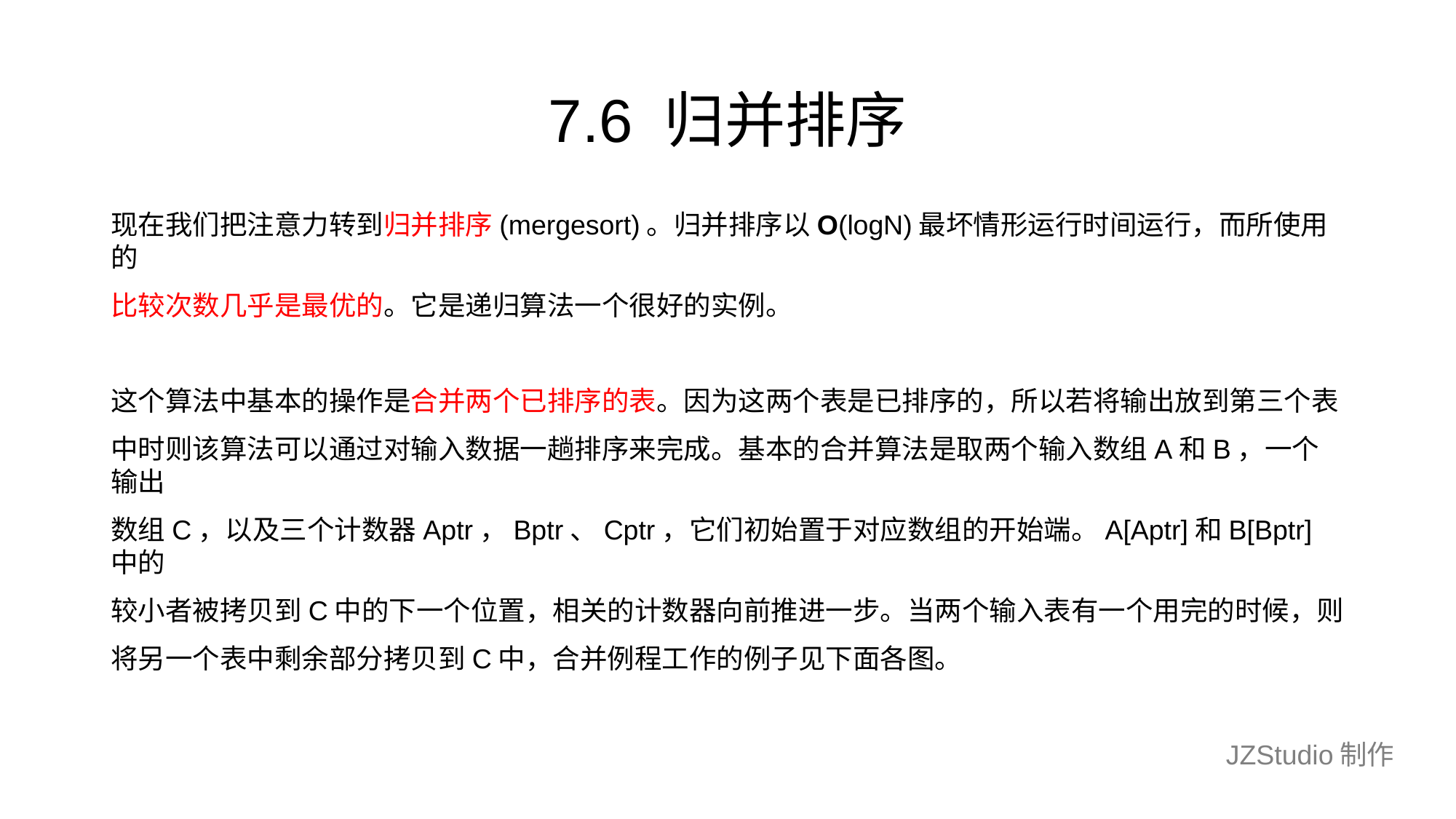

# 7.6 归并排序
现在我们把注意力转到归并排序(mergesort)。归并排序以O(logN)最坏情形运行时间运行，而所使用的
比较次数几乎是最优的。它是递归算法一个很好的实例。

这个算法中基本的操作是合并两个已排序的表。因为这两个表是已排序的，所以若将输出放到第三个表
中时则该算法可以通过对输入数据一趟排序来完成。基本的合并算法是取两个输入数组A和B，一个输出
数组C，以及三个计数器Aptr，Bptr、Cptr，它们初始置于对应数组的开始端。A[Aptr]和B[Bptr]中的
较小者被拷贝到C中的下一个位置，相关的计数器向前推进一步。当两个输入表有一个用完的时候，则
将另一个表中剩余部分拷贝到C中，合并例程工作的例子见下面各图。